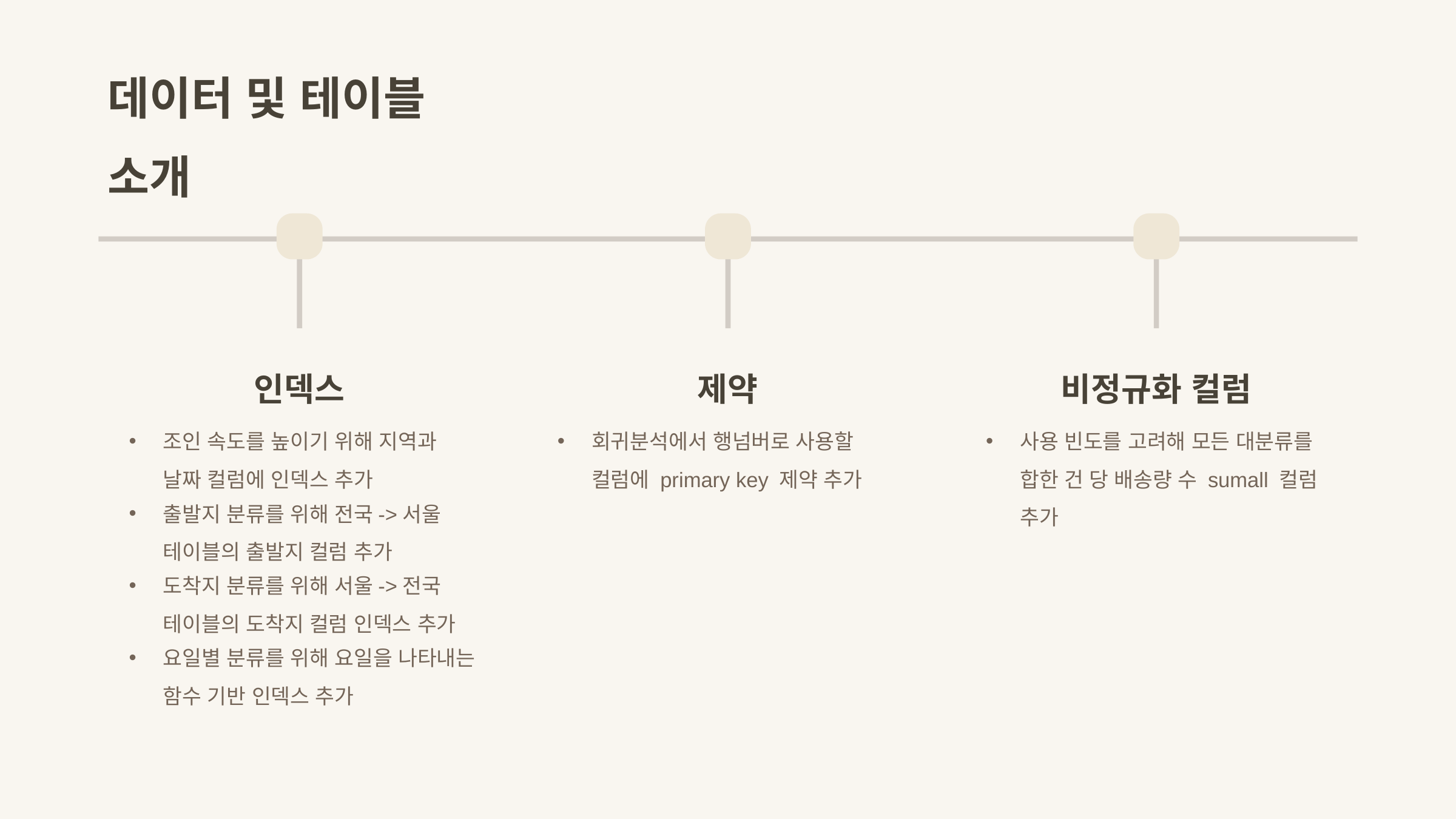

데이터 및 테이블 소개

인덱스
제약
비정규화 컬럼
조인 속도를 높이기 위해 지역과 날짜 컬럼에 인덱스 추가
회귀분석에서 행넘버로 사용할   컬럼에 primary key 제약 추가
사용 빈도를 고려해 모든 대분류를 합한 건 당 배송량 수 sumall 컬럼 추가
출발지 분류를 위해 전국->서울 테이블의 출발지 컬럼 추가
도착지 분류를 위해 서울->전국 테이블의 도착지 컬럼 인덱스 추가
요일별 분류를 위해 요일을 나타내는 함수 기반 인덱스 추가